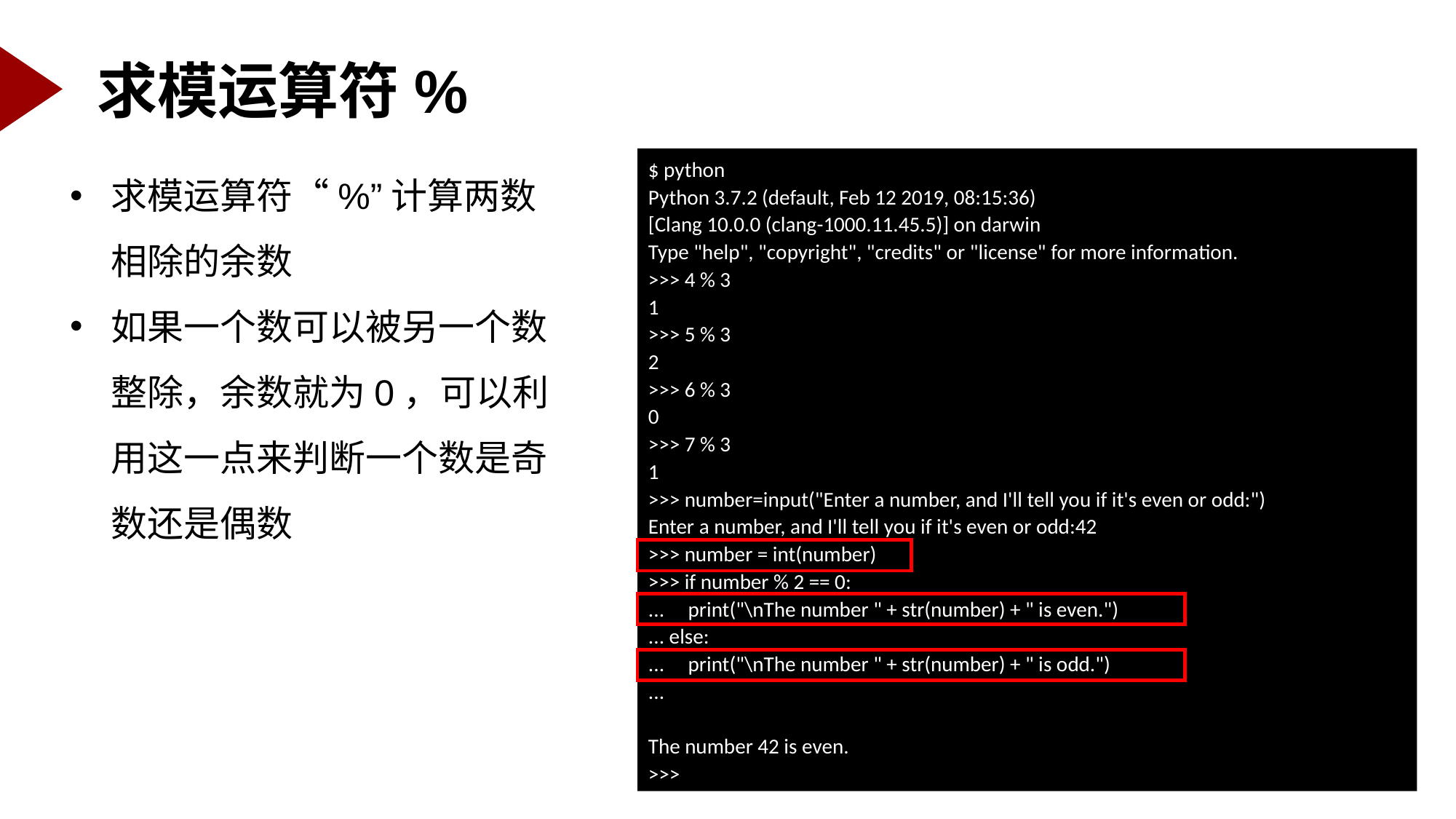

求模运算符%

求模运算符“%”计算两数相除的余数
如果一个数可以被另一个数整除，余数就为0，可以利用这一点来判断一个数是奇数还是偶数
$ python
Python 3.7.2 (default, Feb 12 2019, 08:15:36)
[Clang 10.0.0 (clang-1000.11.45.5)] on darwin
Type "help", "copyright", "credits" or "license" for more information.
>>> 4 % 3
1
>>> 5 % 3
2
>>> 6 % 3
0
>>> 7 % 3
1
>>> number=input("Enter a number, and I'll tell you if it's even or odd:")
Enter a number, and I'll tell you if it's even or odd:42
>>> number = int(number)
>>> if number % 2 == 0:
...     print("\nThe number " + str(number) + " is even.")
... else:
...     print("\nThe number " + str(number) + " is odd.")
...

The number 42 is even.
>>>